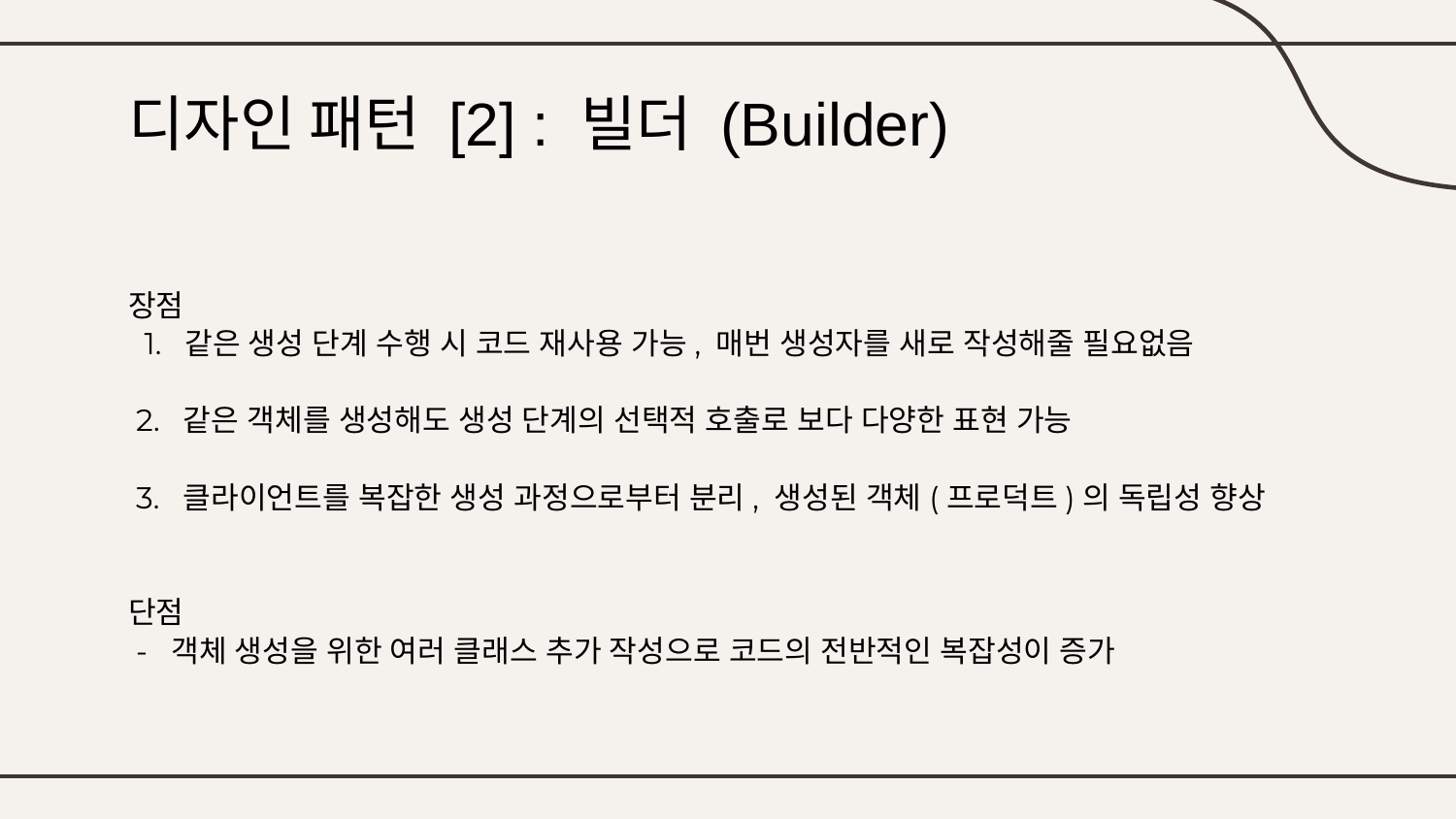

# 디자인 패턴 [2] : 빌더 (Builder)
장점
  1.  같은 생성 단계 수행 시 코드 재사용 가능, 매번 생성자를 새로 작성해줄 필요없음

 2.  같은 객체를 생성해도 생성 단계의 선택적 호출로 보다 다양한 표현 가능

 3.  클라이언트를 복잡한 생성 과정으로부터 분리, 생성된 객체(프로덕트)의 독립성 향상

단점
 -  객체 생성을 위한 여러 클래스 추가 작성으로 코드의 전반적인 복잡성이 증가